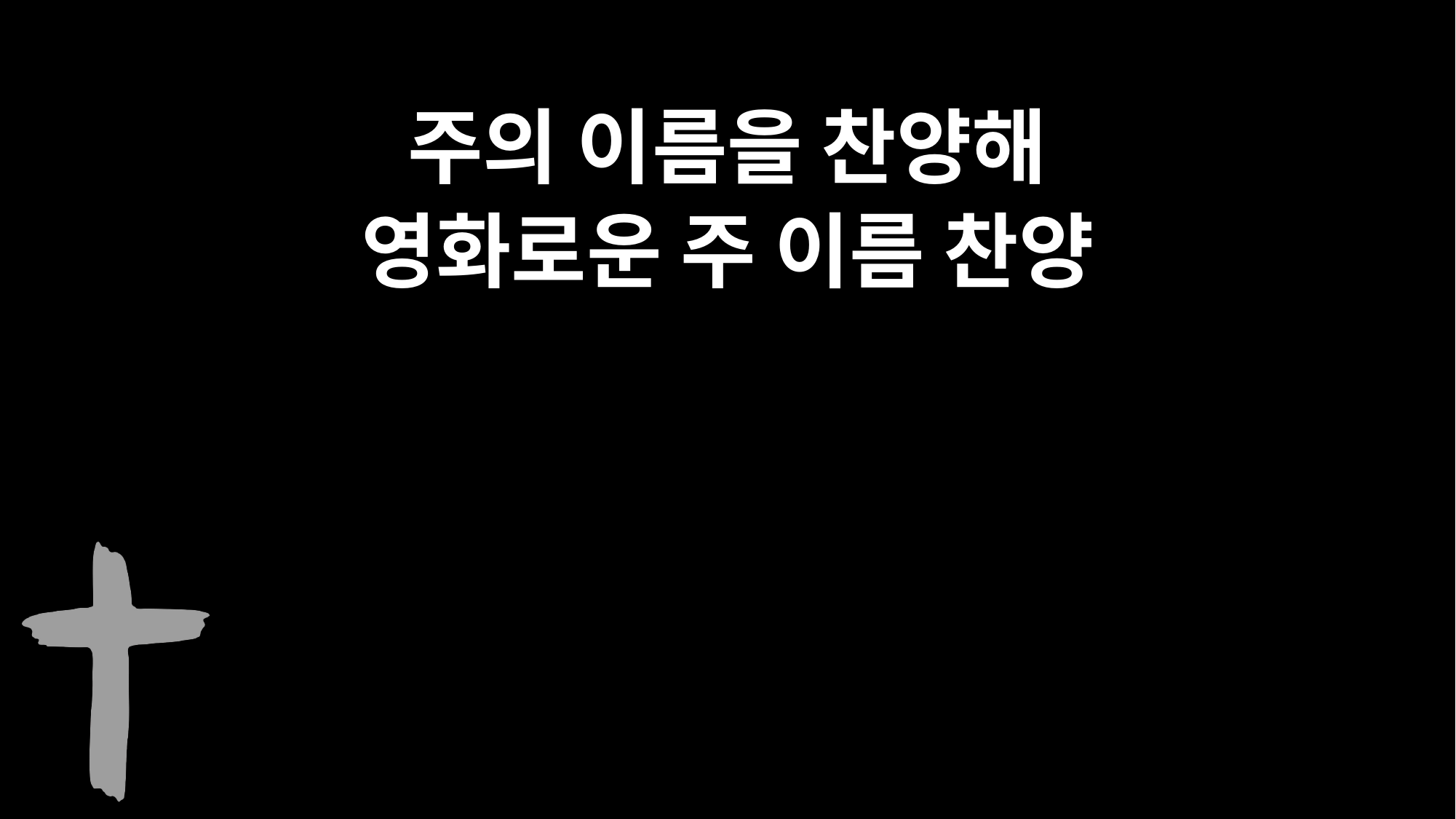

주의 이름을 찬양해
영화로운 주 이름 찬양